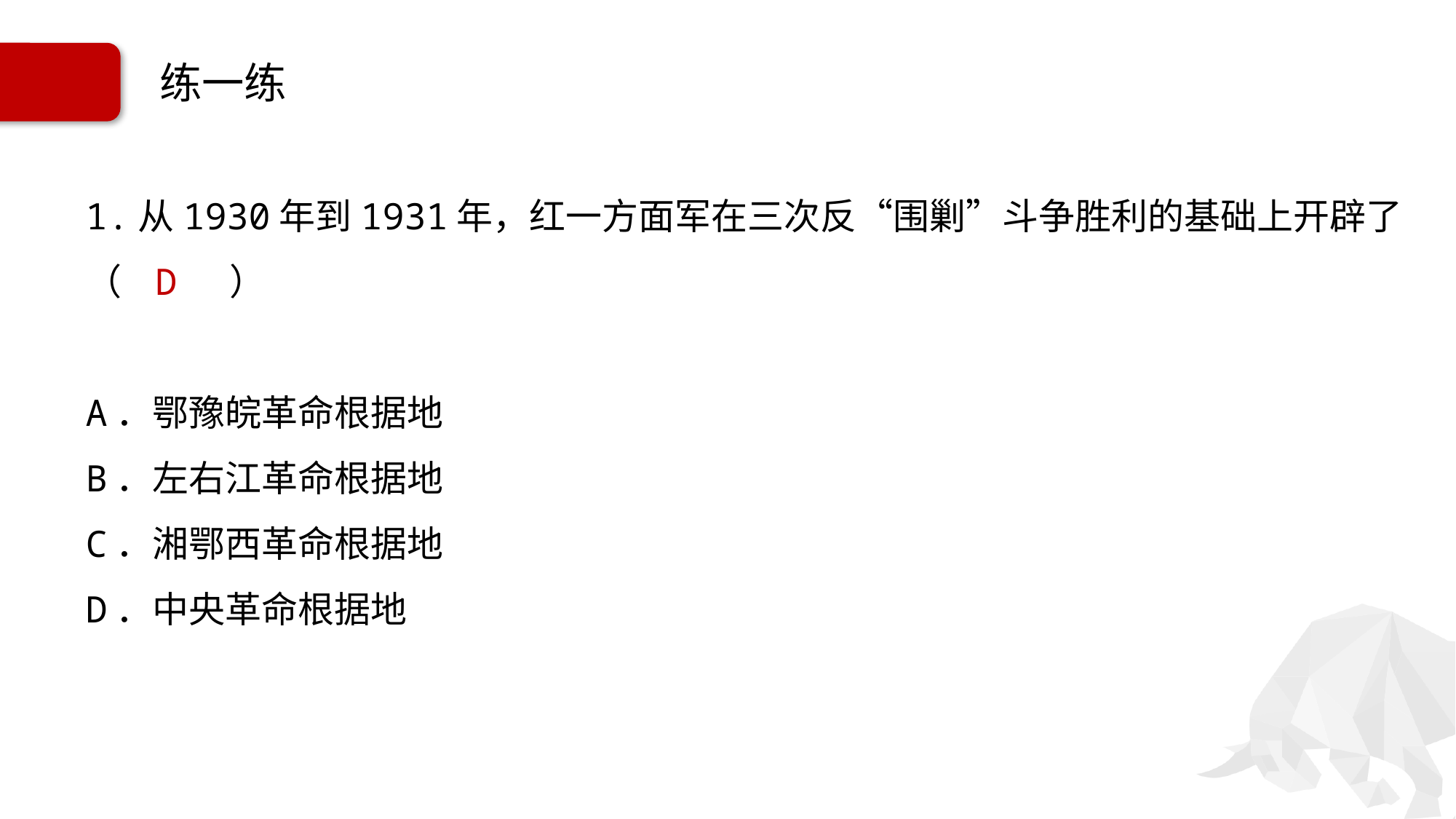

# 练一练
1.从1930年到1931年，红一方面军在三次反“围剿”斗争胜利的基础上开辟了（   D  ）

A．鄂豫皖革命根据地
B．左右江革命根据地
C．湘鄂西革命根据地
D．中央革命根据地